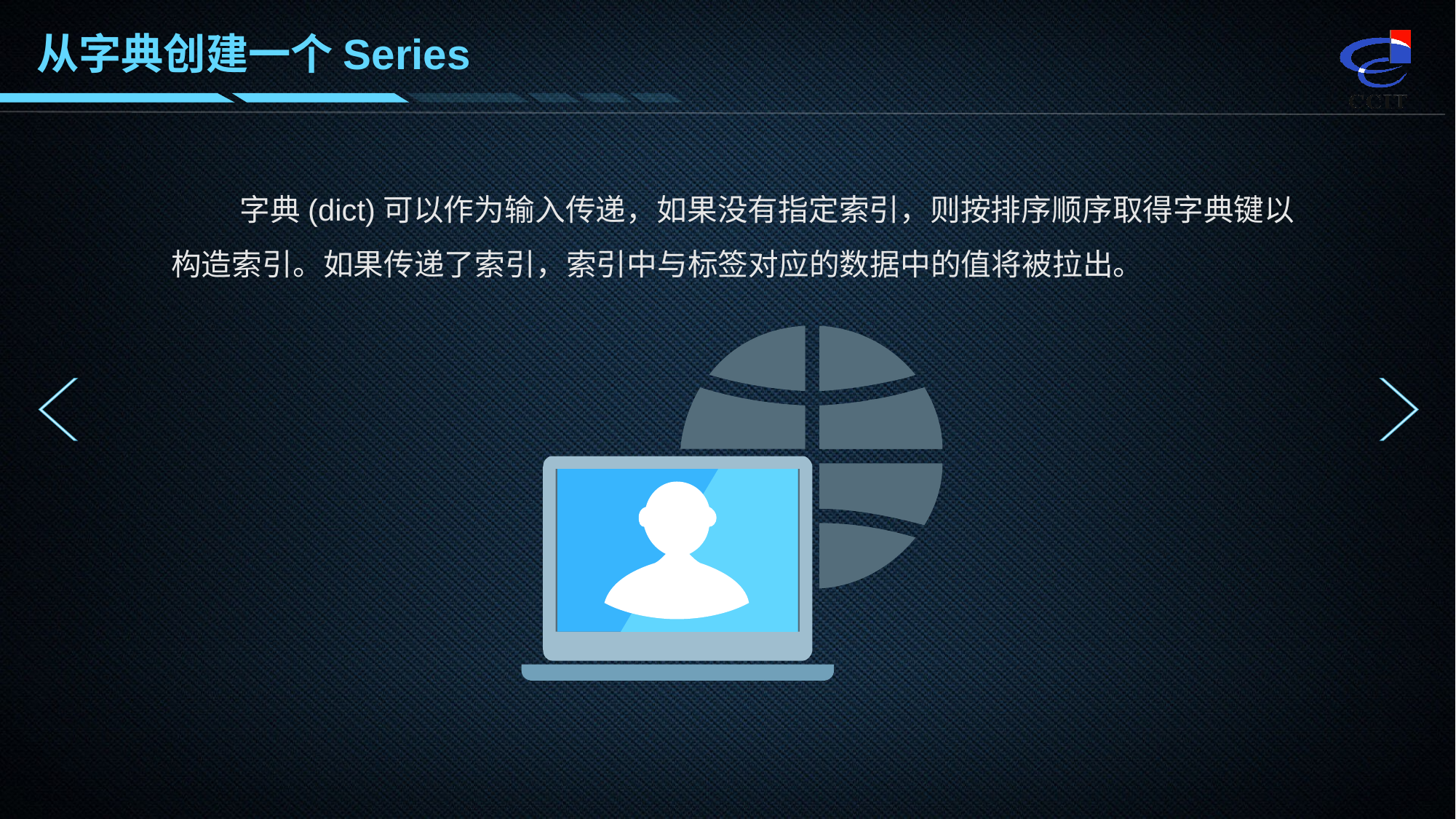

从字典创建一个Series
 字典(dict)可以作为输入传递，如果没有指定索引，则按排序顺序取得字典键以构造索引。如果传递了索引，索引中与标签对应的数据中的值将被拉出。